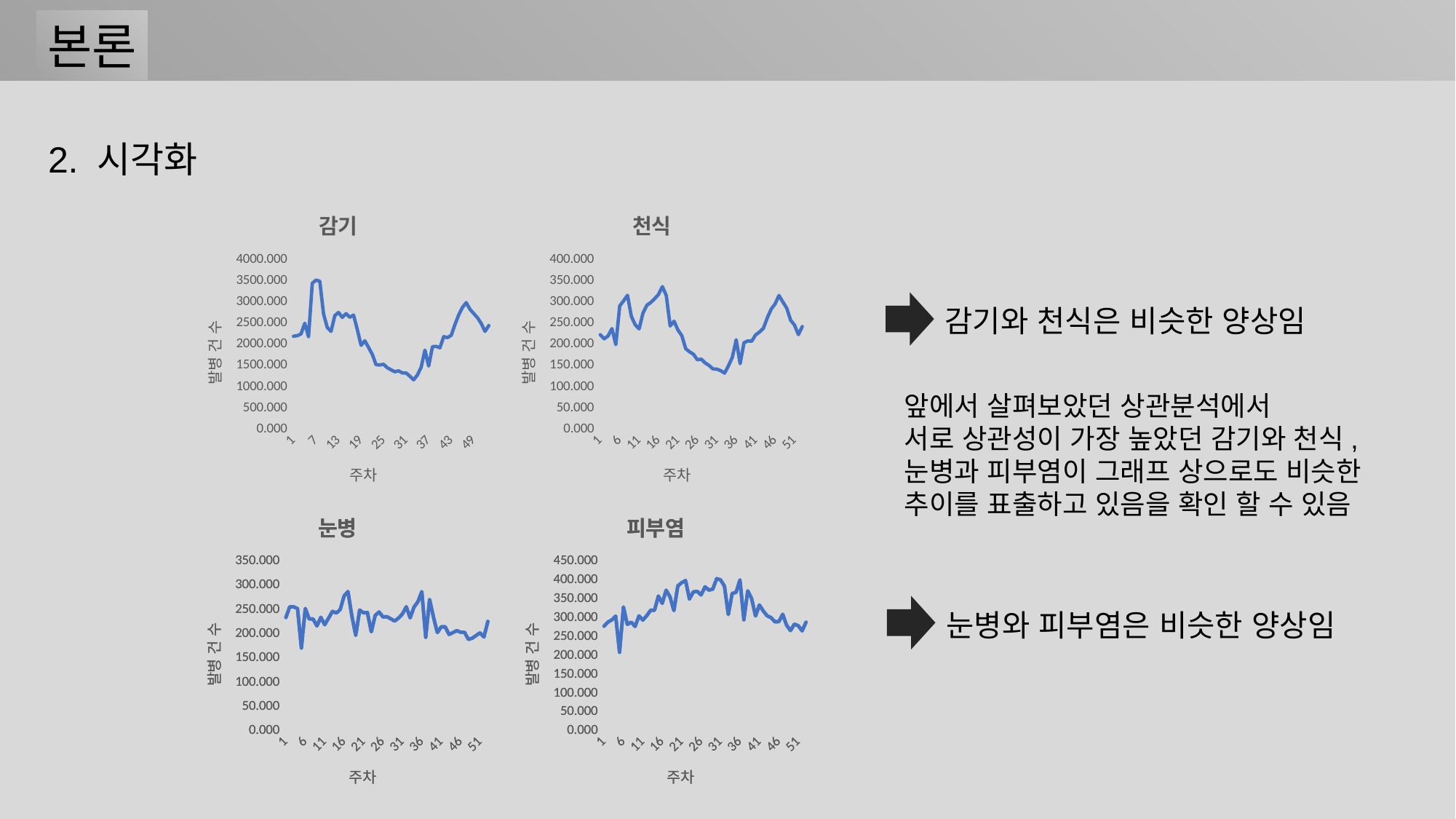

본론
2. 시각화

### Chart:

| Category | 감기 |
|---|---|

### Chart:

| Category | 천식 |
|---|---|
감기와 천식은 비슷한 양상임
앞에서 살펴보았던 상관분석에서
서로 상관성이 가장 높았던 감기와 천식, 눈병과 피부염이 그래프 상으로도 비슷한 추이를 표출하고 있음을 확인 할 수 있음

### Chart:

| Category | 눈병 |
|---|---|

### Chart:

| Category | 눈병 |
|---|---|

### Chart:

| Category | 피부염 |
|---|---|

### Chart:

| Category | 피부염 |
|---|---|
눈병와 피부염은 비슷한 양상임